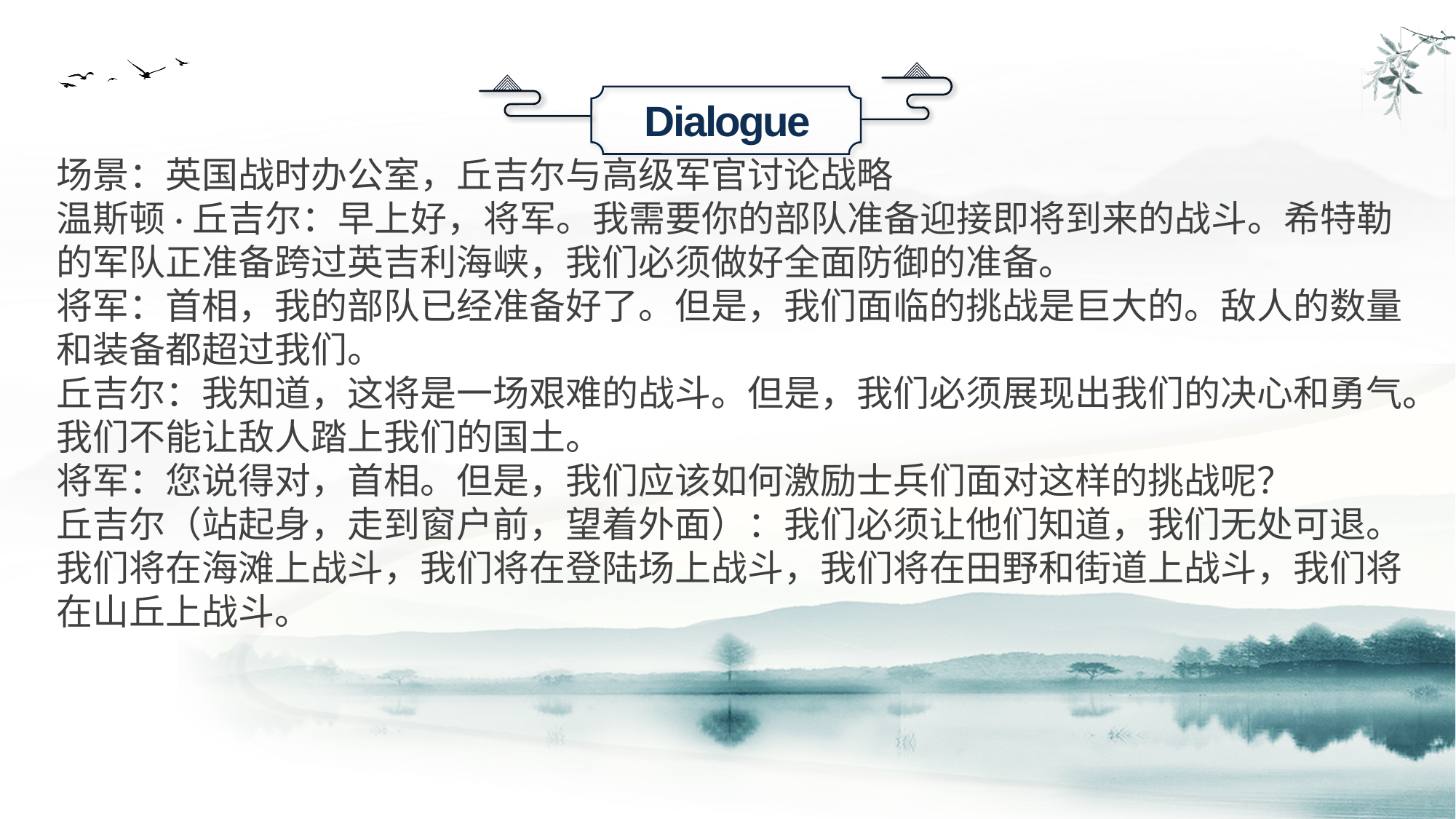

Dialogue
场景：英国战时办公室，丘吉尔与高级军官讨论战略
温斯顿·丘吉尔：早上好，将军。我需要你的部队准备迎接即将到来的战斗。希特勒的军队正准备跨过英吉利海峡，我们必须做好全面防御的准备。
将军：首相，我的部队已经准备好了。但是，我们面临的挑战是巨大的。敌人的数量和装备都超过我们。
丘吉尔：我知道，这将是一场艰难的战斗。但是，我们必须展现出我们的决心和勇气。我们不能让敌人踏上我们的国土。
将军：您说得对，首相。但是，我们应该如何激励士兵们面对这样的挑战呢？
丘吉尔（站起身，走到窗户前，望着外面）：我们必须让他们知道，我们无处可退。我们将在海滩上战斗，我们将在登陆场上战斗，我们将在田野和街道上战斗，我们将在山丘上战斗。